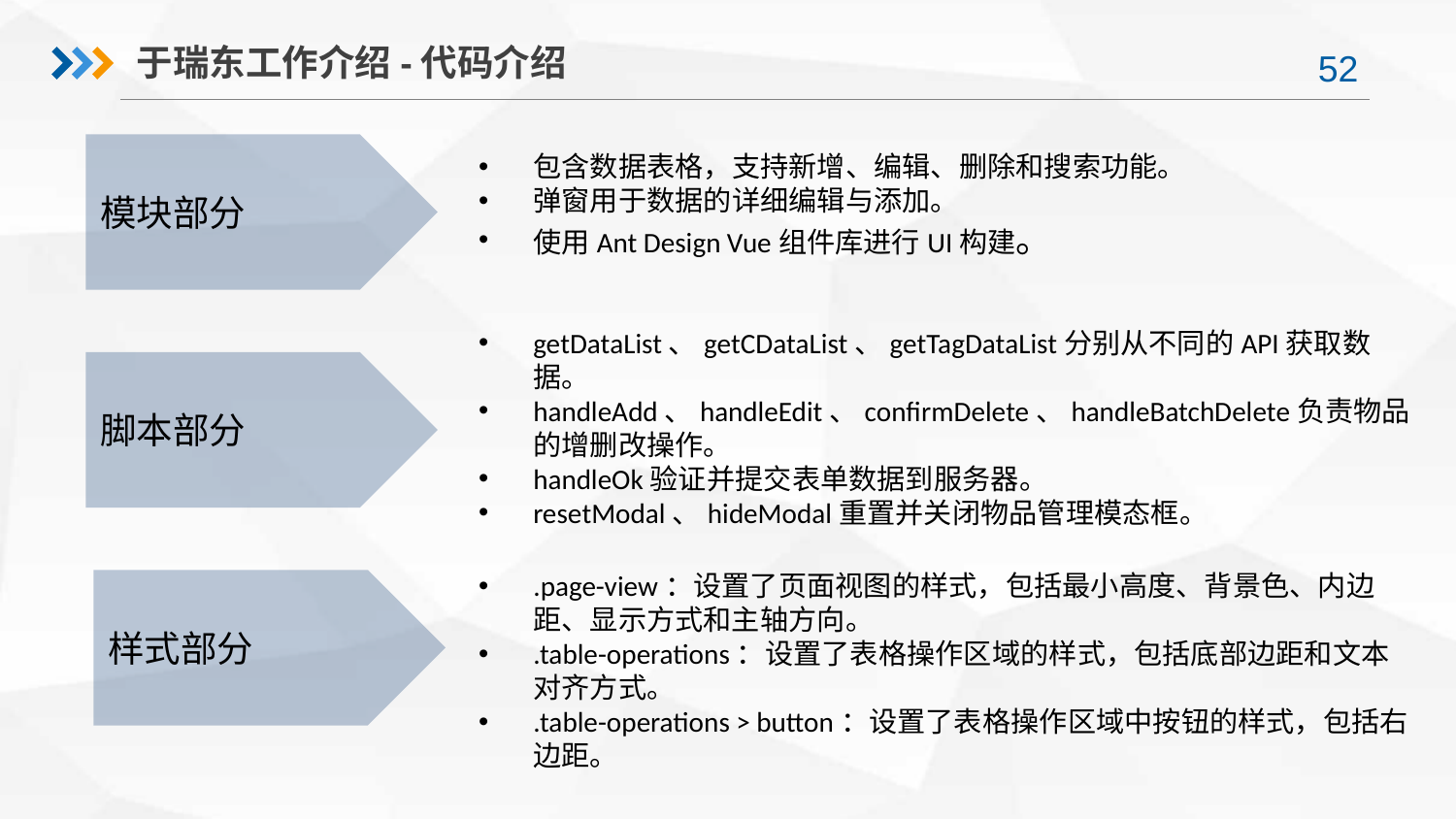

于瑞东工作介绍-代码介绍
模块部分
包含数据表格，支持新增、编辑、删除和搜索功能。
弹窗用于数据的详细编辑与添加。
使用Ant Design Vue组件库进行UI构建。
getDataList、getCDataList、getTagDataList分别从不同的API获取数据。
handleAdd、handleEdit、confirmDelete、handleBatchDelete负责物品的增删改操作。
handleOk验证并提交表单数据到服务器。
resetModal、hideModal重置并关闭物品管理模态框。
脚本部分
.page-view：设置了页面视图的样式，包括最小高度、背景色、内边距、显示方式和主轴方向。
.table-operations：设置了表格操作区域的样式，包括底部边距和文本对齐方式。
.table-operations > button：设置了表格操作区域中按钮的样式，包括右边距。
样式部分